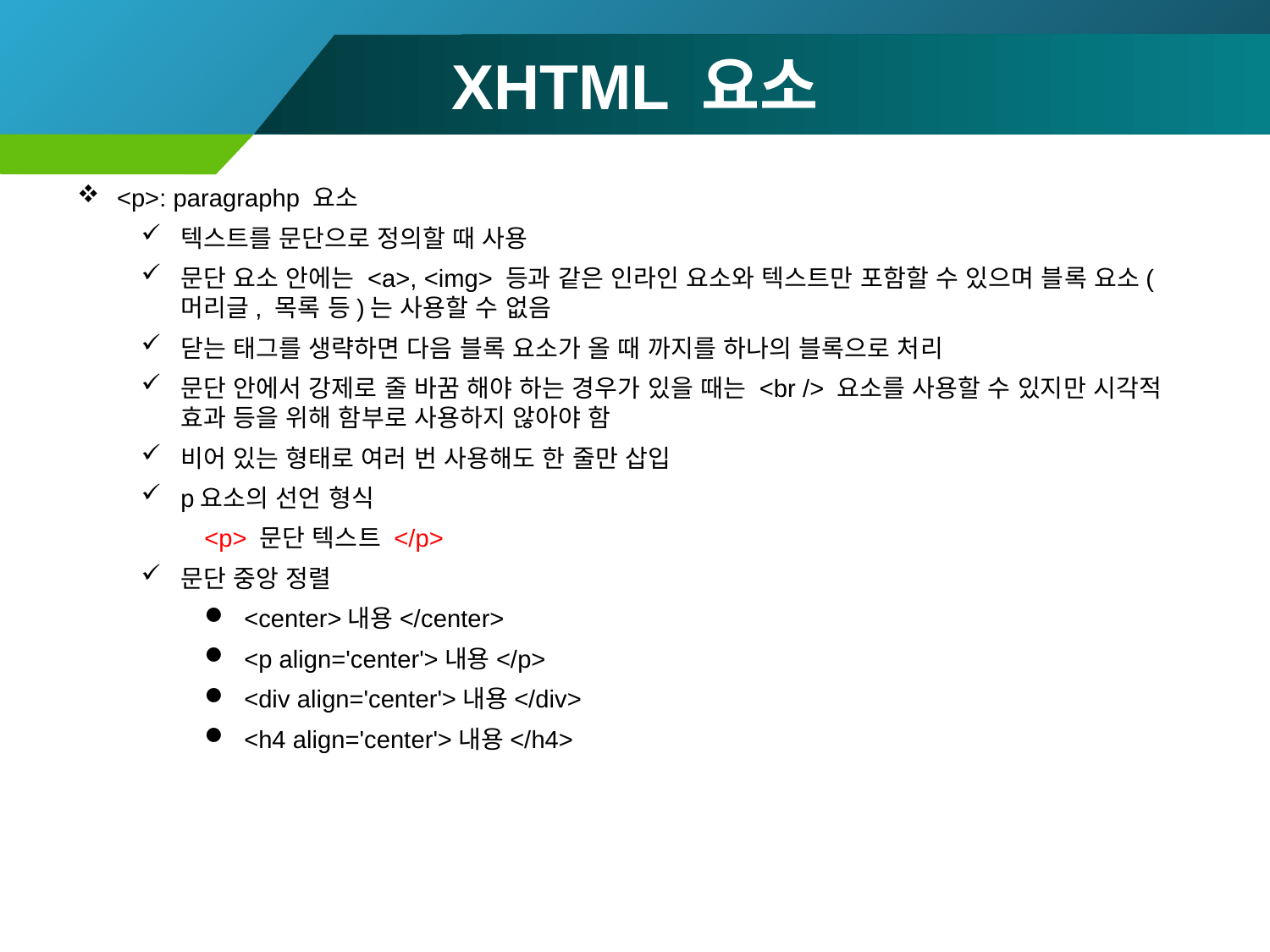

# XHTML 요소
<p>: paragraphp 요소
텍스트를 문단으로 정의할 때 사용
문단 요소 안에는 <a>, <img> 등과 같은 인라인 요소와 텍스트만 포함할 수 있으며 블록 요소(머리글, 목록 등)는 사용할 수 없음
닫는 태그를 생략하면 다음 블록 요소가 올 때 까지를 하나의 블록으로 처리
문단 안에서 강제로 줄 바꿈 해야 하는 경우가 있을 때는 <br /> 요소를 사용할 수 있지만 시각적 효과 등을 위해 함부로 사용하지 않아야 함
비어 있는 형태로 여러 번 사용해도 한 줄만 삽입
p요소의 선언 형식
<p> 문단 텍스트 </p>
문단 중앙 정렬
<center>내용</center>
<p align='center'>내용</p>
<div align='center'>내용</div>
<h4 align='center'>내용</h4>
34